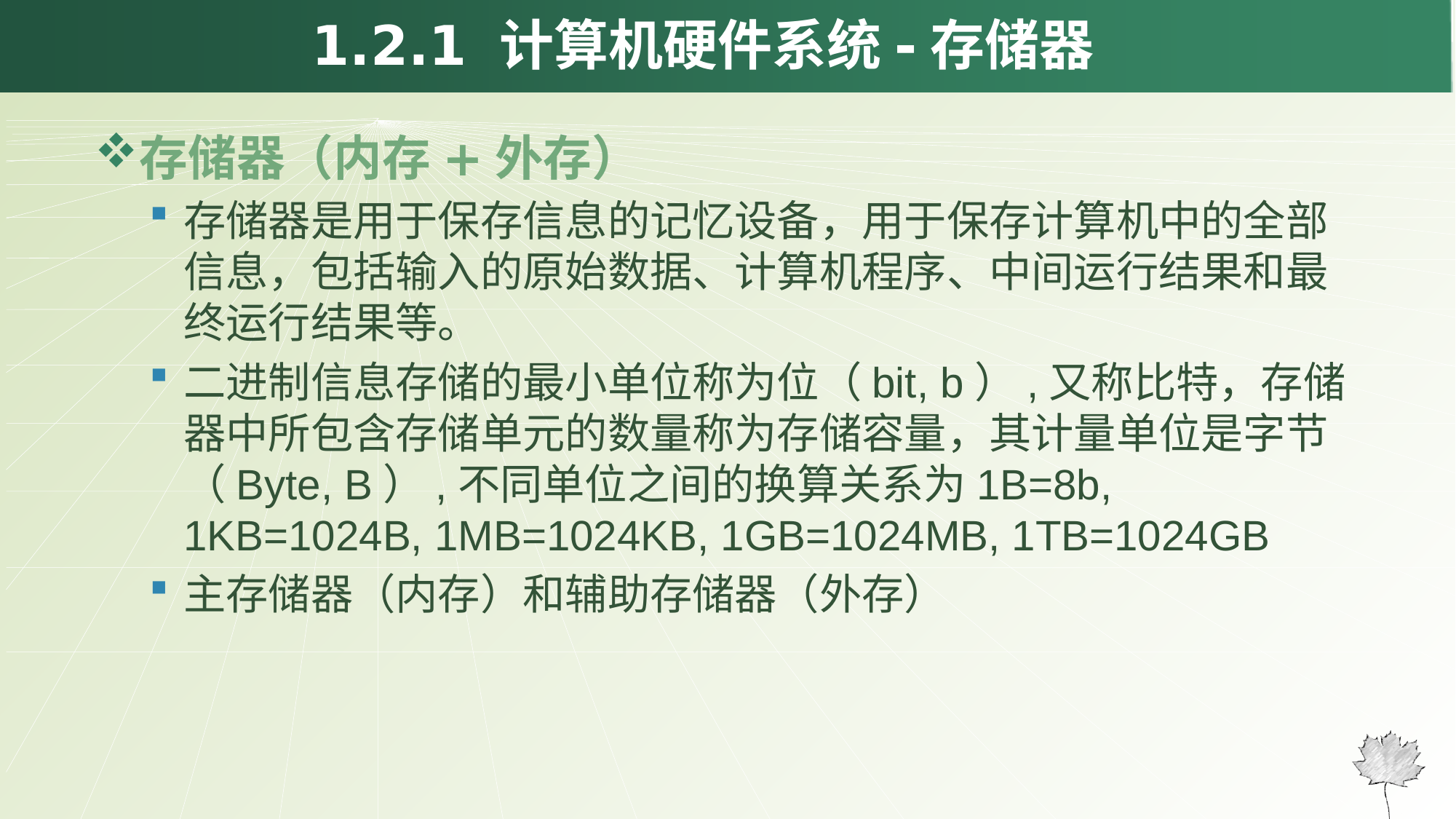

1.2.1 计算机硬件系统-存储器
存储器（内存+外存）
存储器是用于保存信息的记忆设备，用于保存计算机中的全部信息，包括输入的原始数据、计算机程序、中间运行结果和最终运行结果等。
二进制信息存储的最小单位称为位（bit, b）,又称比特，存储器中所包含存储单元的数量称为存储容量，其计量单位是字节（Byte, B）,不同单位之间的换算关系为1B=8b, 1KB=1024B, 1MB=1024KB, 1GB=1024MB, 1TB=1024GB
主存储器（内存）和辅助存储器（外存）